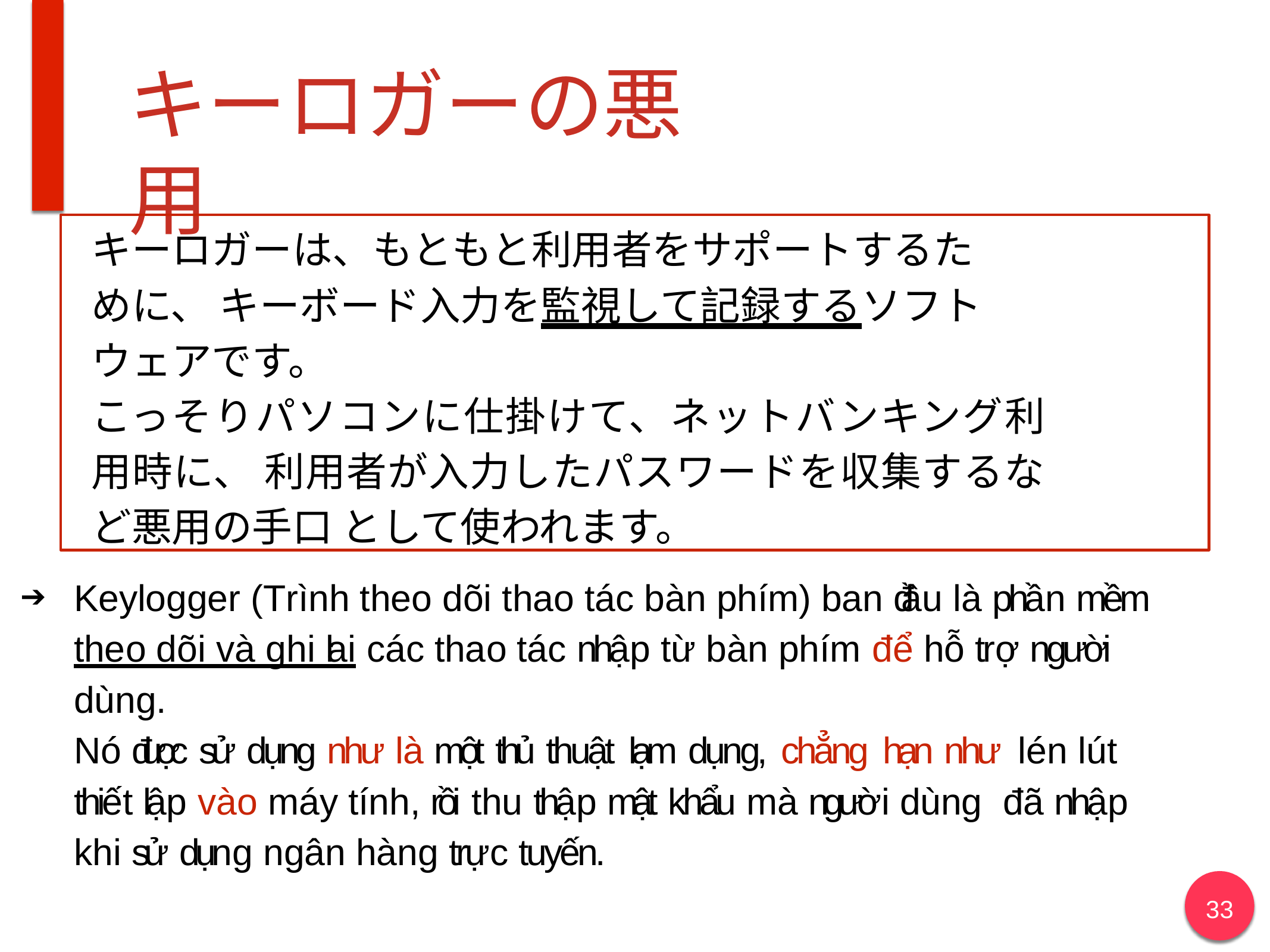

# キーロガーの悪用
キーロガーは、もともと利用者をサポートするために、 キーボード入力を監視して記録するソフトウェアです。
こっそりパソコンに仕掛けて、ネットバンキング利用時に、 利用者が入力したパスワードを収集するなど悪用の手口 として使われます。
Keylogger (Trình theo dõi thao tác bàn phím) ban đầu là phần mềm  theo dõi và ghi lại các thao tác nhập từ bàn phím để hỗ trợ người  dùng.
Nó được sử dụng như là một thủ thuật lạm dụng, chẳng hạn như  lén lút thiết lập vào máy tính, rồi thu thập mật khẩu mà người dùng  đã nhập khi sử dụng ngân hàng trực tuyến.
33